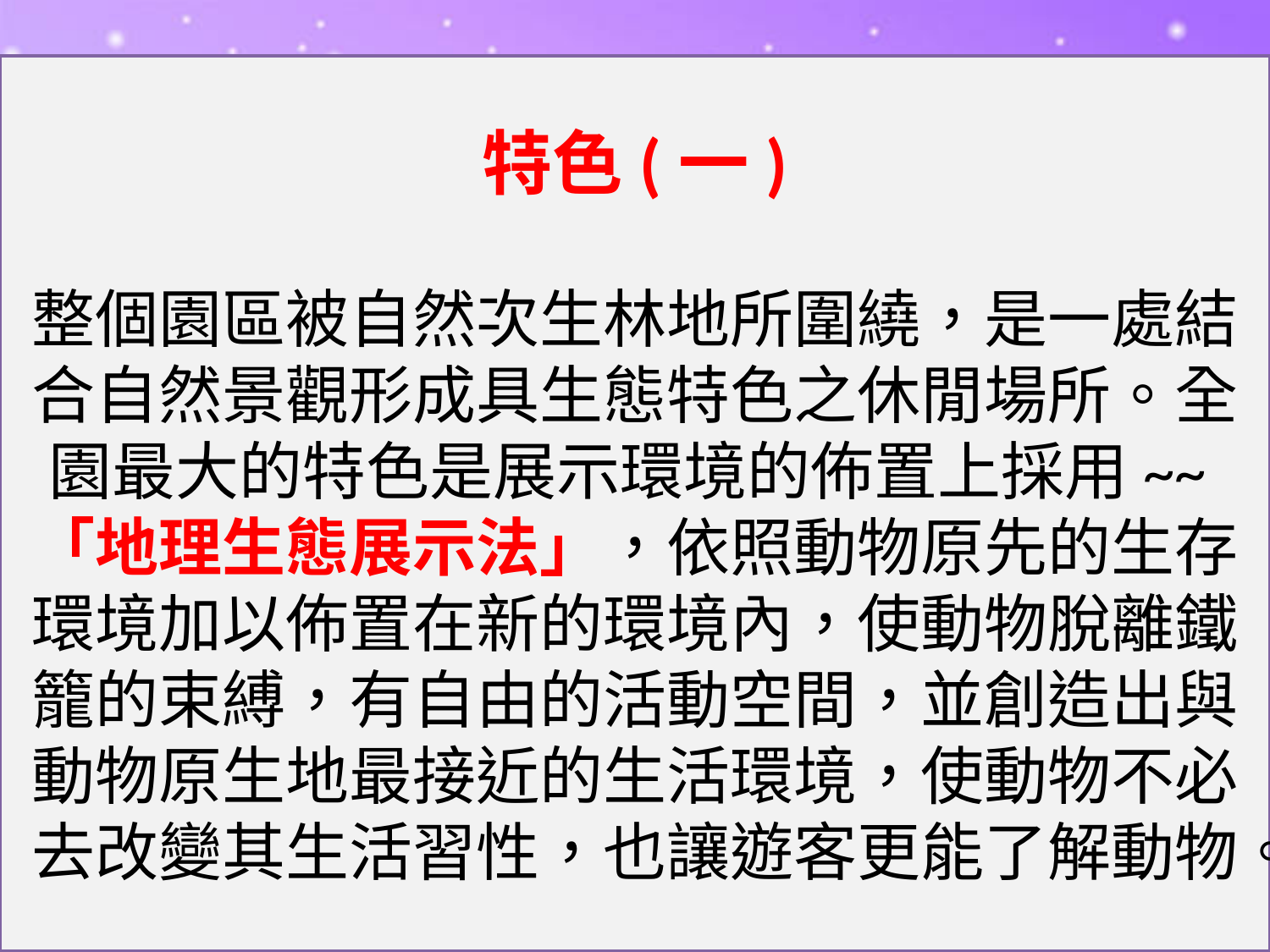

# 特色(一) 整個園區被自然次生林地所圍繞，是一處結合自然景觀形成具生態特色之休閒場所。全園最大的特色是展示環境的佈置上採用~~「地理生態展示法」，依照動物原先的生存環境加以佈置在新的環境內，使動物脫離鐵籠的束縛，有自由的活動空間，並創造出與動物原生地最接近的生活環境，使動物不必去改變其生活習性，也讓遊客更能了解動物。